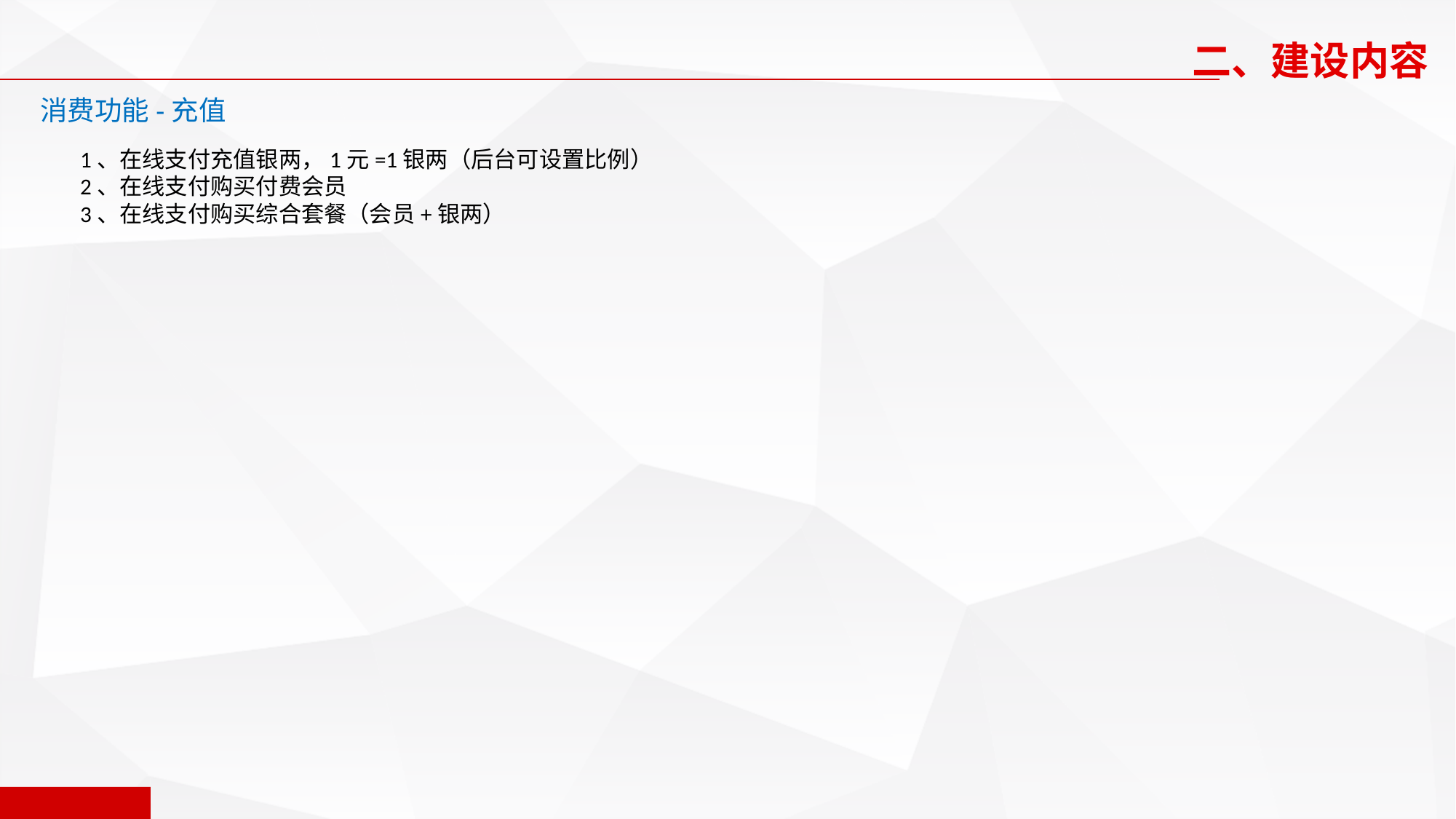

二、建设内容
消费功能-充值
1、在线支付充值银两，1元=1银两（后台可设置比例）
2、在线支付购买付费会员
3、在线支付购买综合套餐（会员+银两）